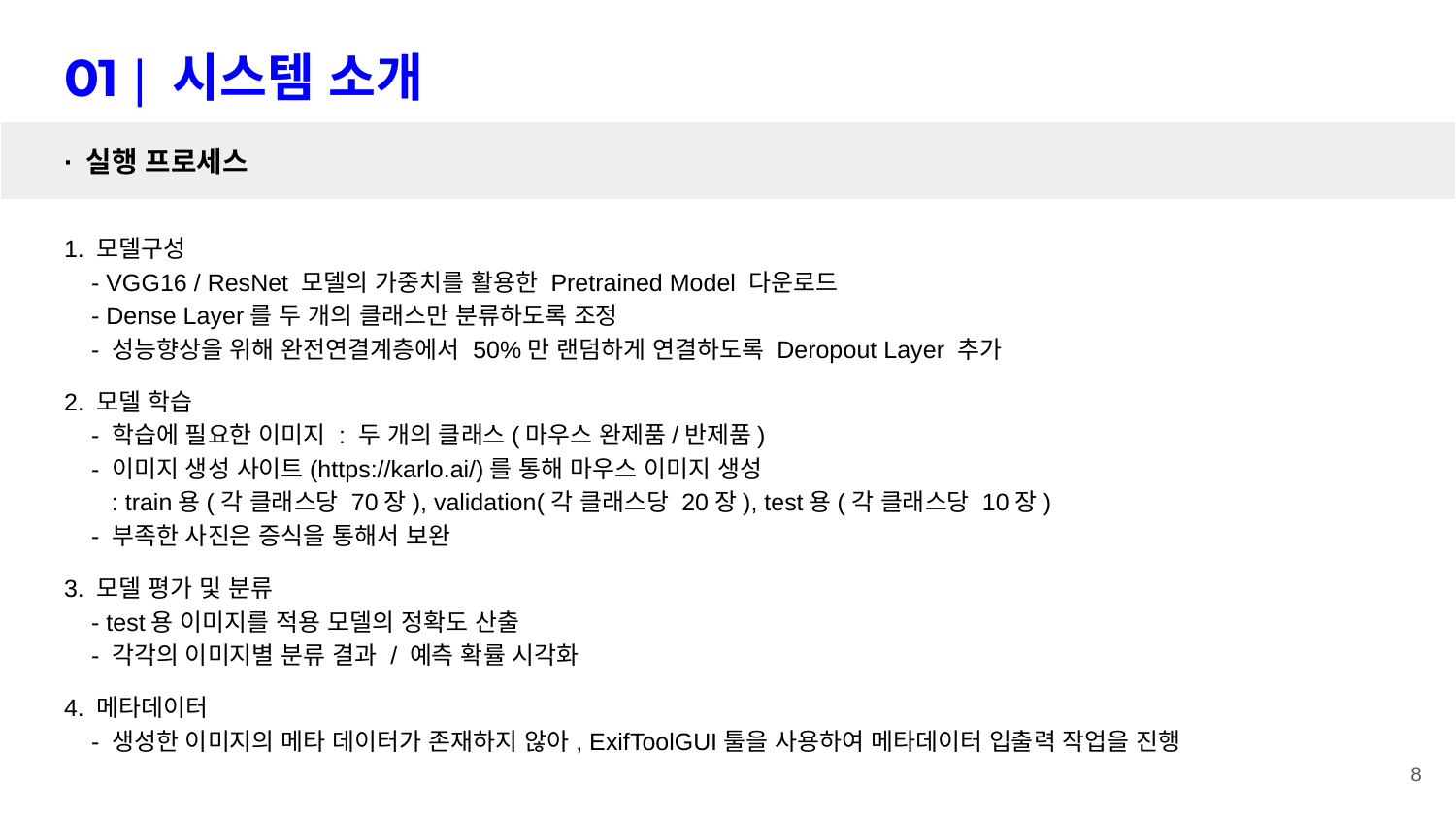

# 01 | 시스템 소개

· 실행 프로세스
1. 모델구성
    - VGG16 / ResNet 모델의 가중치를 활용한 Pretrained Model 다운로드
    - Dense Layer를 두 개의 클래스만 분류하도록 조정
    - 성능향상을 위해 완전연결계층에서 50%만 랜덤하게 연결하도록 Deropout Layer 추가

2. 모델 학습
    - 학습에 필요한 이미지 : 두 개의 클래스(마우스 완제품/반제품)
    - 이미지 생성 사이트(https://karlo.ai/)를 통해 마우스 이미지 생성
       : train용(각 클래스당 70장), validation(각 클래스당 20장), test용(각 클래스당 10장)
    - 부족한 사진은 증식을 통해서 보완

3. 모델 평가 및 분류
    - test용 이미지를 적용 모델의 정확도 산출
    - 각각의 이미지별 분류 결과 / 예측 확률 시각화

4. 메타데이터
    - 생성한 이미지의 메타 데이터가 존재하지 않아, ExifToolGUI툴을 사용하여 메타데이터 입출력 작업을 진행
8